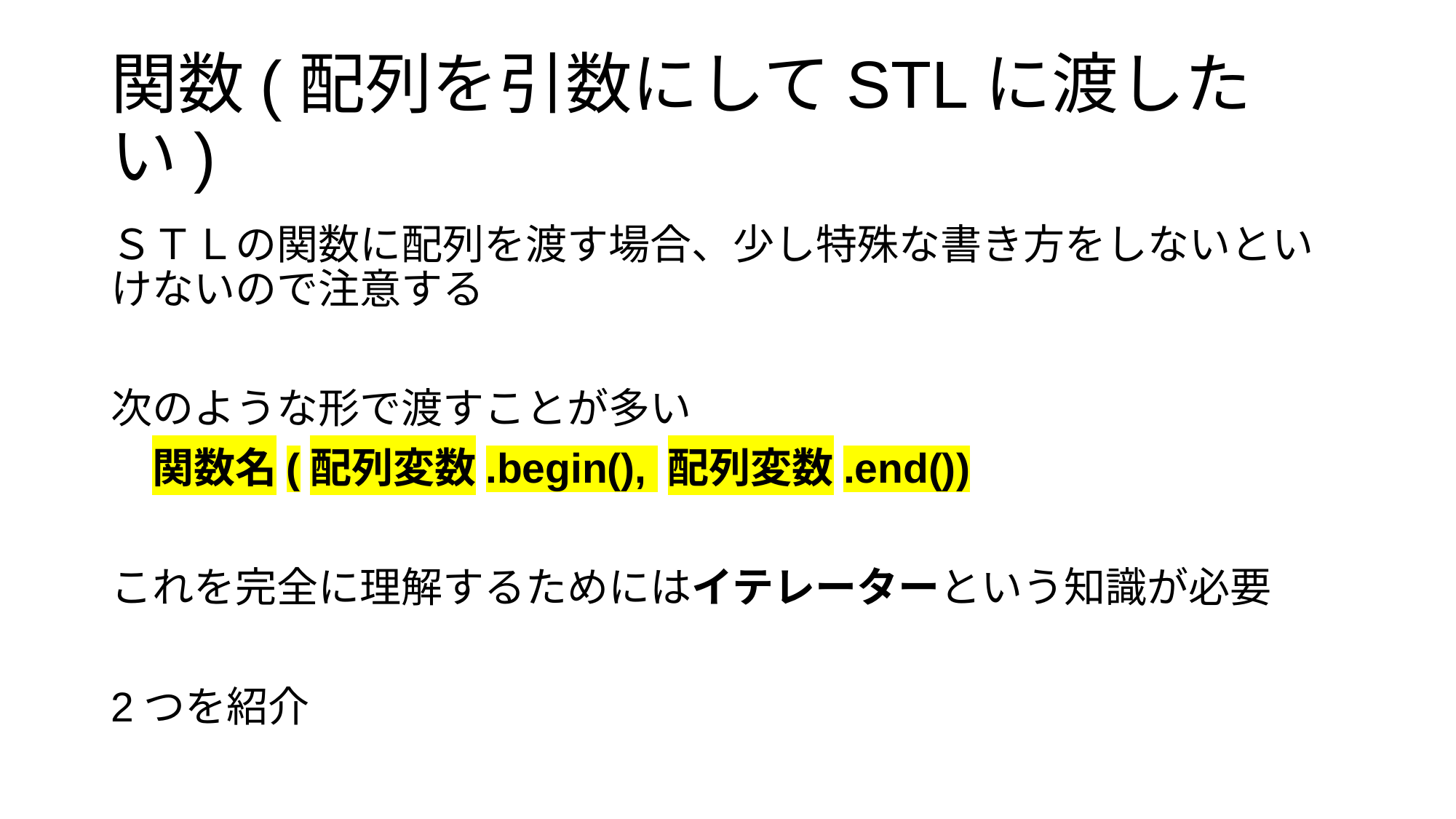

# 関数(配列を引数にしてSTLに渡したい)
ＳＴＬの関数に配列を渡す場合、少し特殊な書き方をしないといけないので注意する

次のような形で渡すことが多い
　関数名(配列変数.begin(), 配列変数.end())

これを完全に理解するためにはイテレーターという知識が必要

2つを紹介